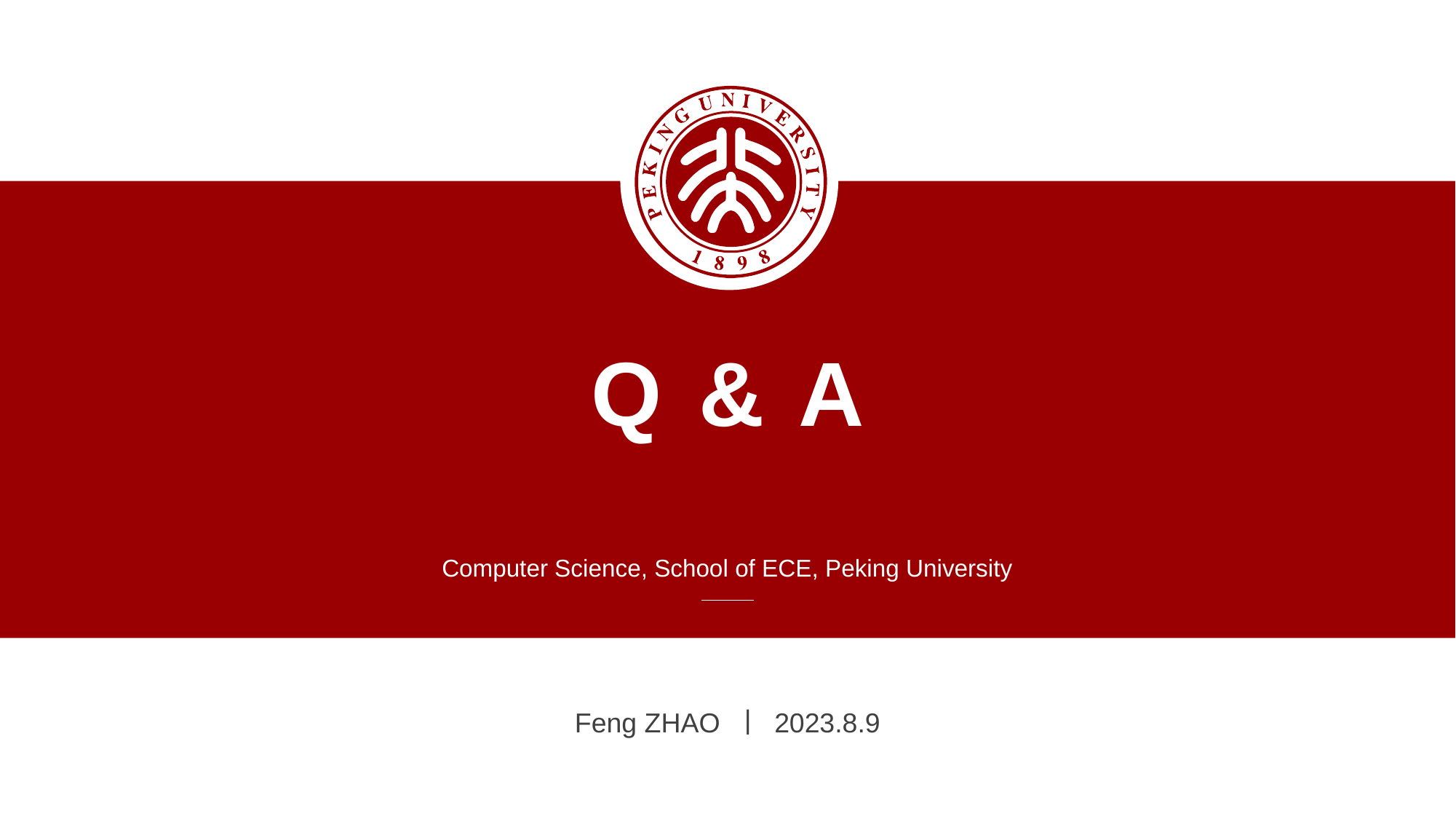

Q & A
Computer Science, School of ECE, Peking University
Feng ZHAO 丨 2023.8.9